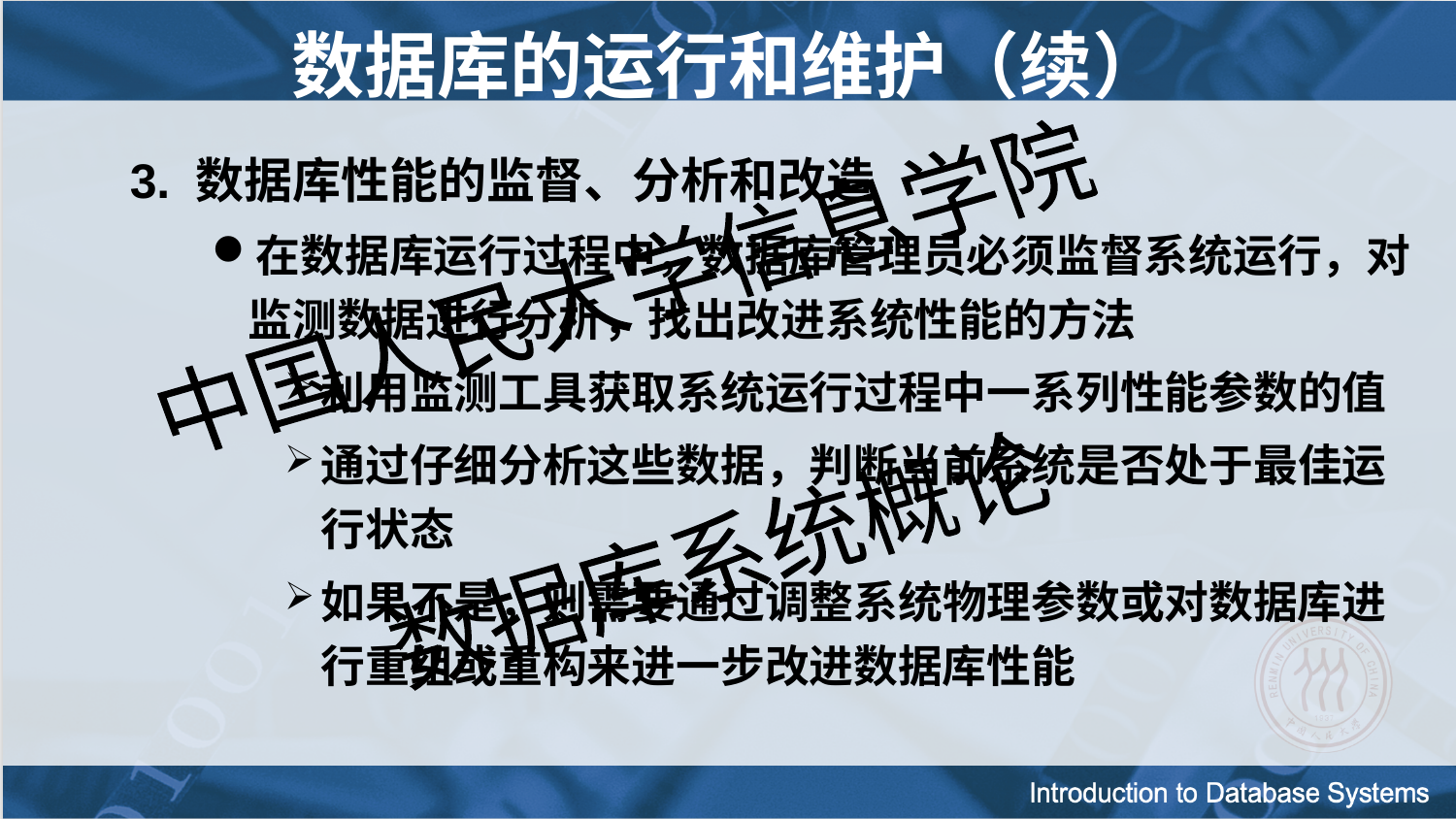

数据库的运行和维护（续）
3. 数据库性能的监督、分析和改造
在数据库运行过程中，数据库管理员必须监督系统运行，对监测数据进行分析，找出改进系统性能的方法
利用监测工具获取系统运行过程中一系列性能参数的值
通过仔细分析这些数据，判断当前系统是否处于最佳运行状态
如果不是，则需要通过调整系统物理参数或对数据库进行重组或重构来进一步改进数据库性能